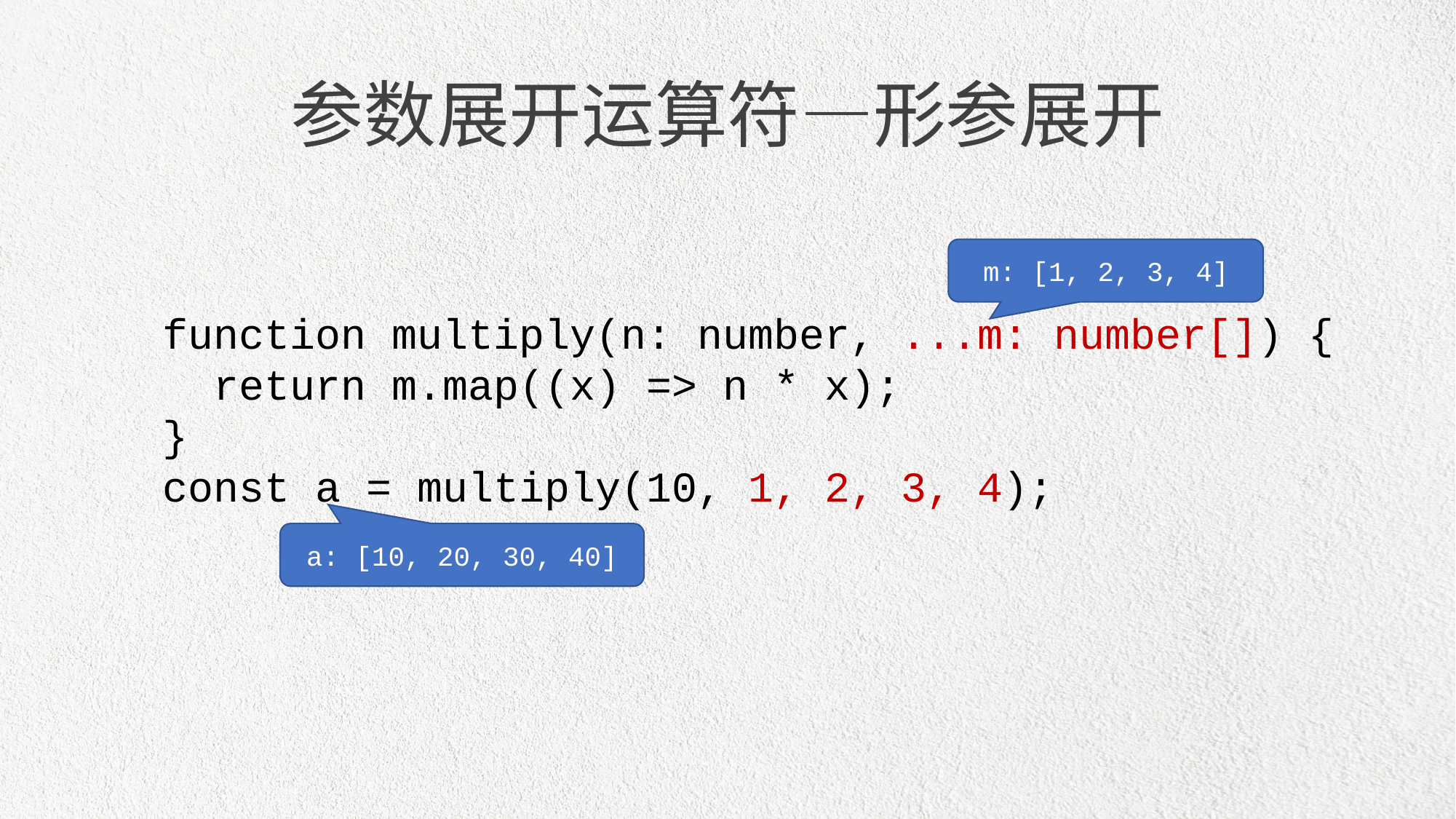

参数展开运算符—形参展开
m: [1, 2, 3, 4]
function multiply(n: number, ...m: number[]) {
  return m.map((x) => n * x);
}
const a = multiply(10, 1, 2, 3, 4);
a: [10, 20, 30, 40]